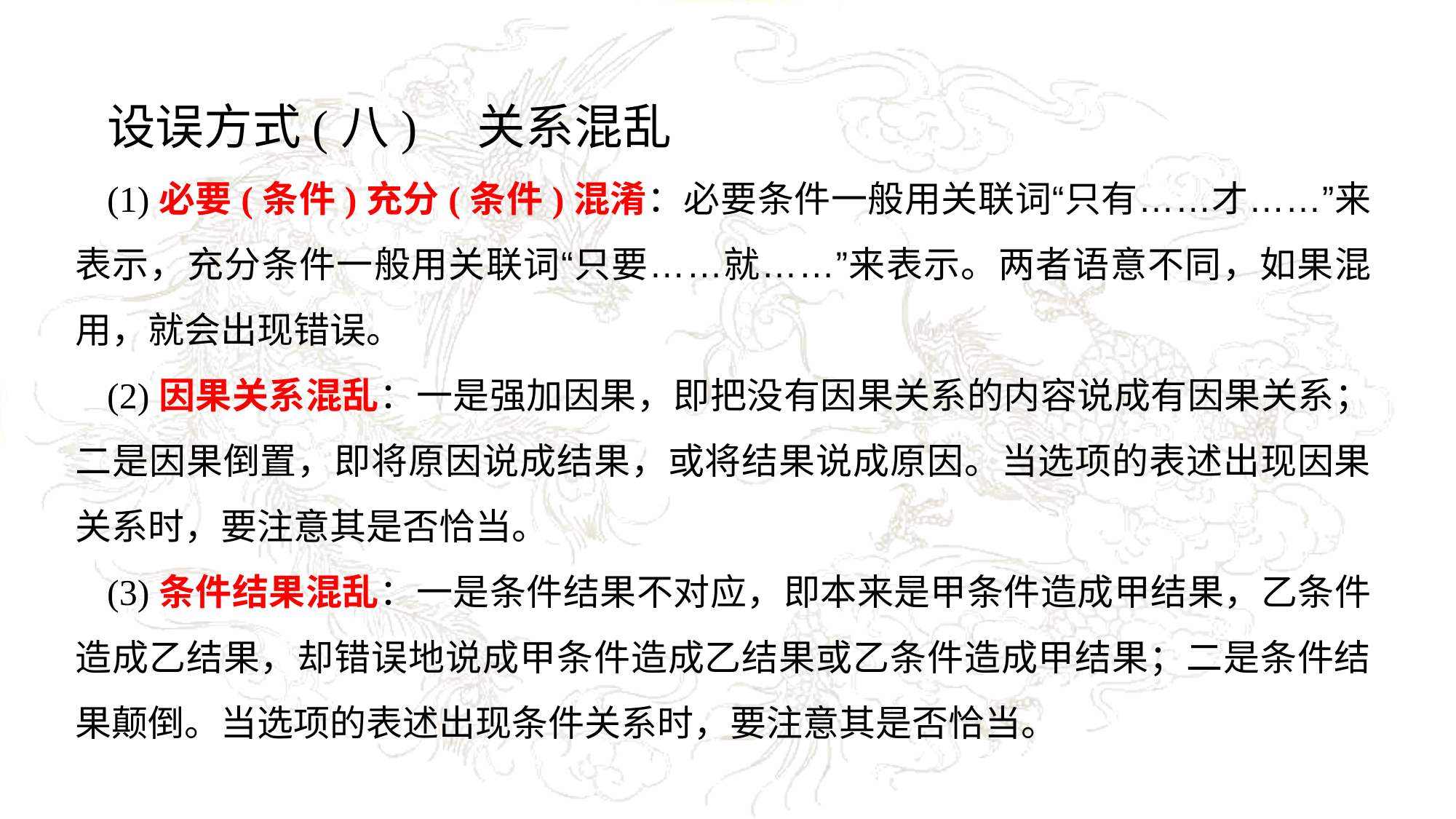

设误方式(八)　关系混乱
(1)必要(条件)充分(条件)混淆：必要条件一般用关联词“只有……才……”来表示，充分条件一般用关联词“只要……就……”来表示。两者语意不同，如果混用，就会出现错误。
(2)因果关系混乱：一是强加因果，即把没有因果关系的内容说成有因果关系；二是因果倒置，即将原因说成结果，或将结果说成原因。当选项的表述出现因果关系时，要注意其是否恰当。
(3)条件结果混乱：一是条件结果不对应，即本来是甲条件造成甲结果，乙条件造成乙结果，却错误地说成甲条件造成乙结果或乙条件造成甲结果；二是条件结果颠倒。当选项的表述出现条件关系时，要注意其是否恰当。